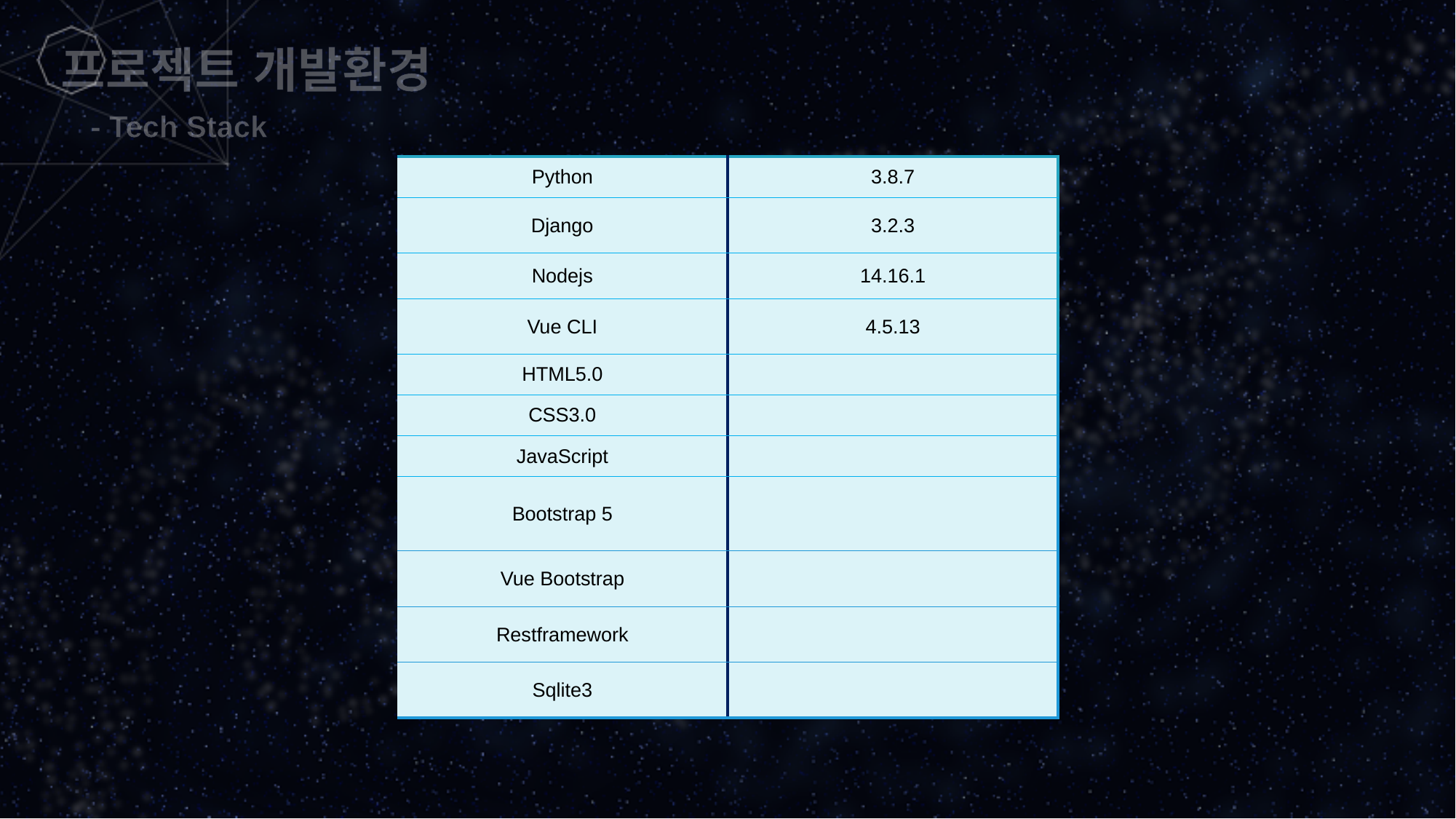

프로젝트 개발환경
- Tech Stack
| Python | 3.8.7 |
| --- | --- |
| Django | 3.2.3 |
| Nodejs | 14.16.1 |
| Vue CLI | 4.5.13 |
| HTML5.0 |  |
| CSS3.0 |  |
| JavaScript |  |
| Bootstrap 5 |  |
| Vue Bootstrap |  |
| Restframework |  |
| Sqlite3 |  |